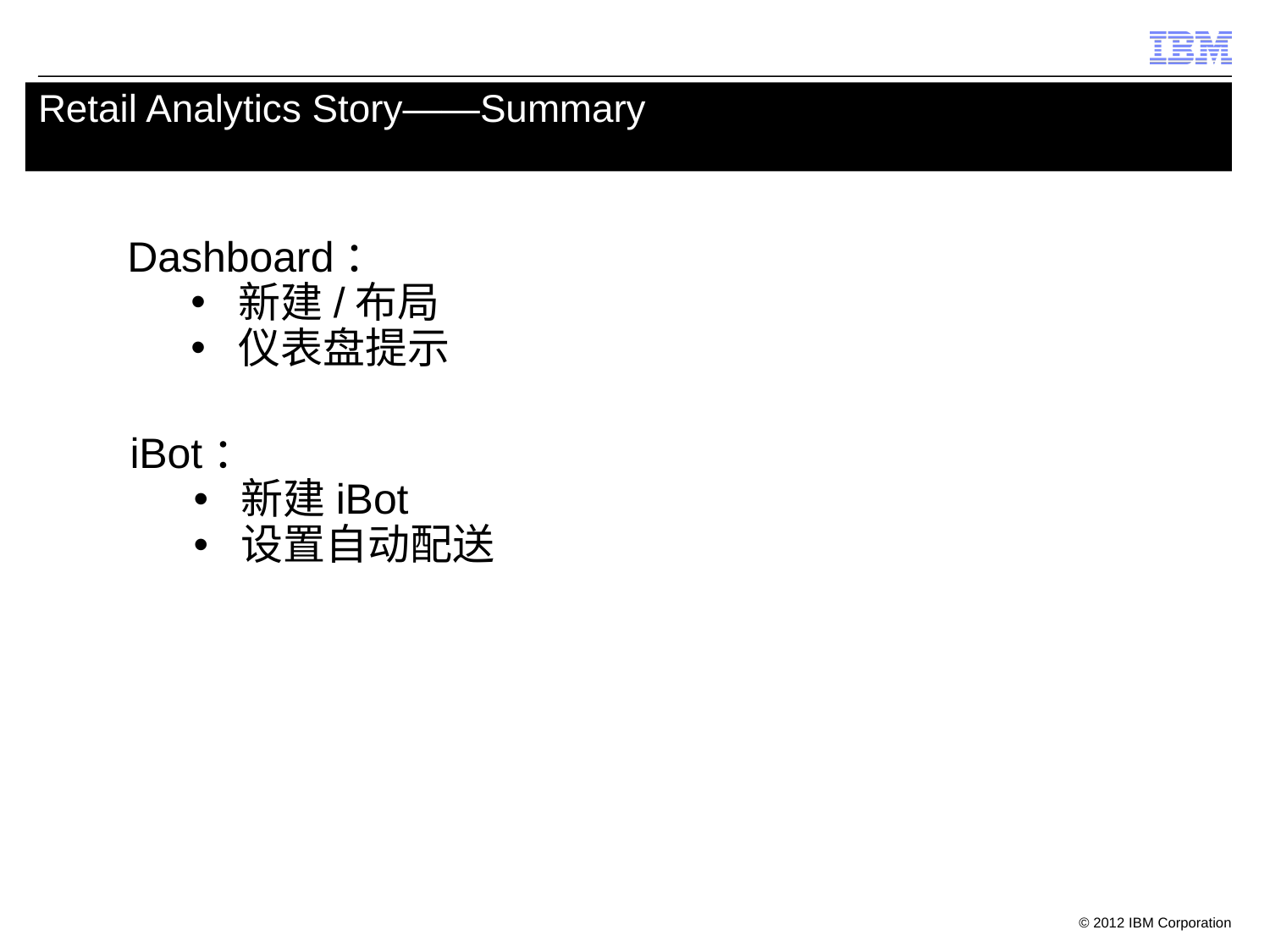

# Retail Analytics Story——Summary
Dashboard：
新建/布局
仪表盘提示
iBot：
新建iBot
设置自动配送